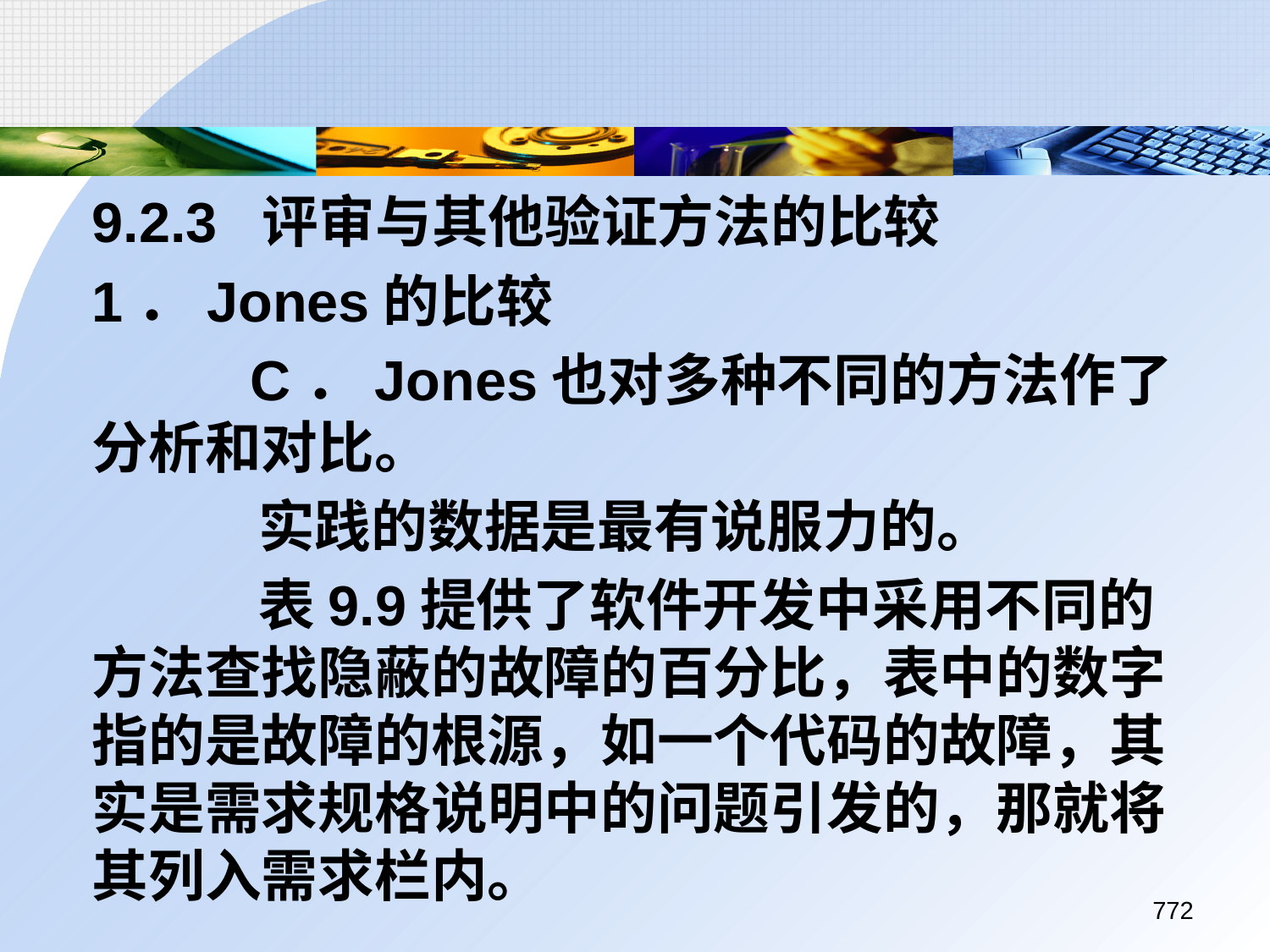

9.2.3  评审与其他验证方法的比较
	1．Jones的比较
		  C．Jones也对多种不同的方法作了分析和对比。
		  实践的数据是最有说服力的。
		  表9.9提供了软件开发中采用不同的方法查找隐蔽的故障的百分比，表中的数字指的是故障的根源，如一个代码的故障，其实是需求规格说明中的问题引发的，那就将其列入需求栏内。

772